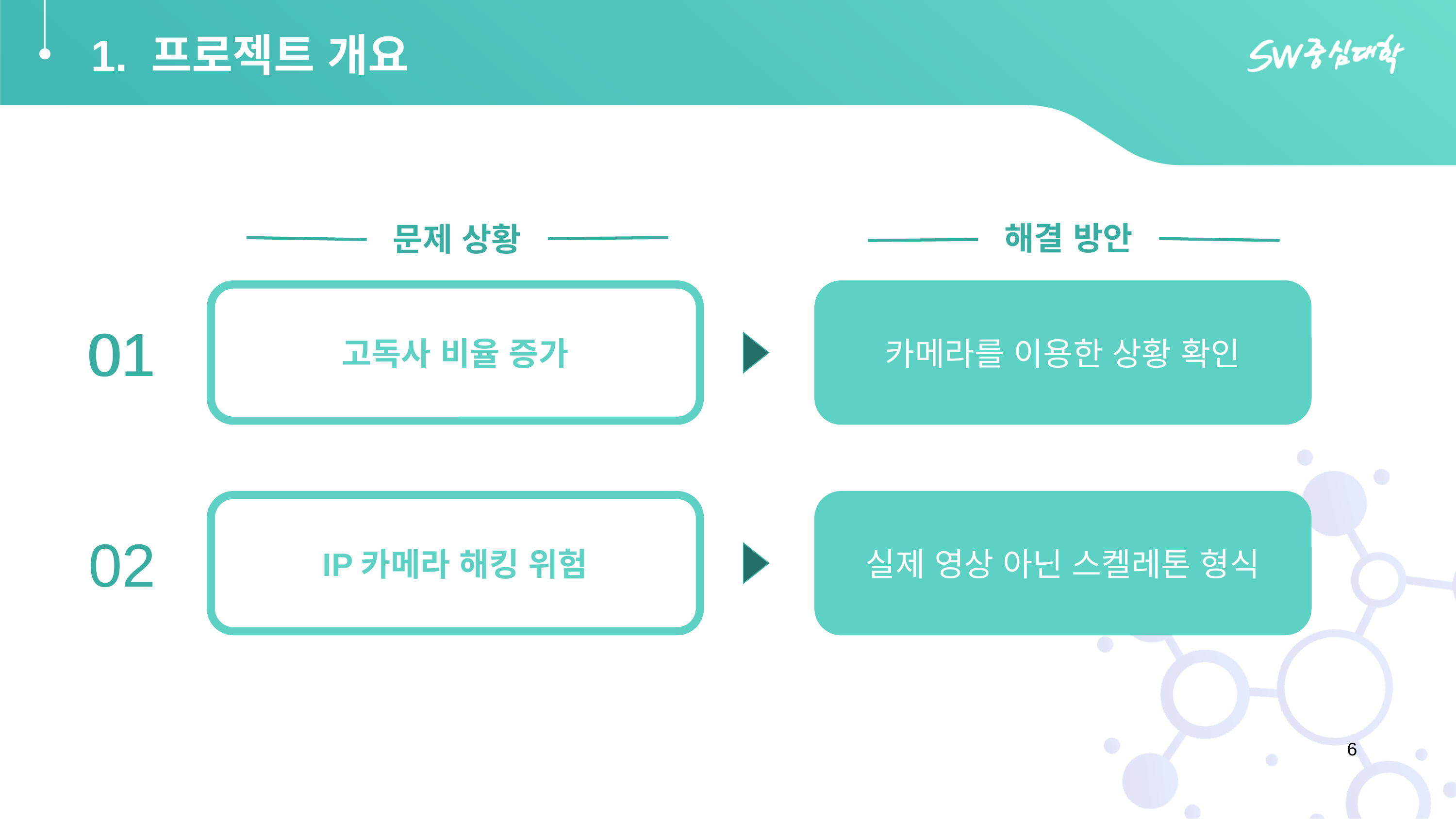

# 1. 프로젝트 개요
해결 방안
문제 상황
고독사 비율 증가
카메라를 이용한 상황 확인
01
01

IP카메라 해킹 위험
실제 영상 아닌 스켈레톤 형식
02